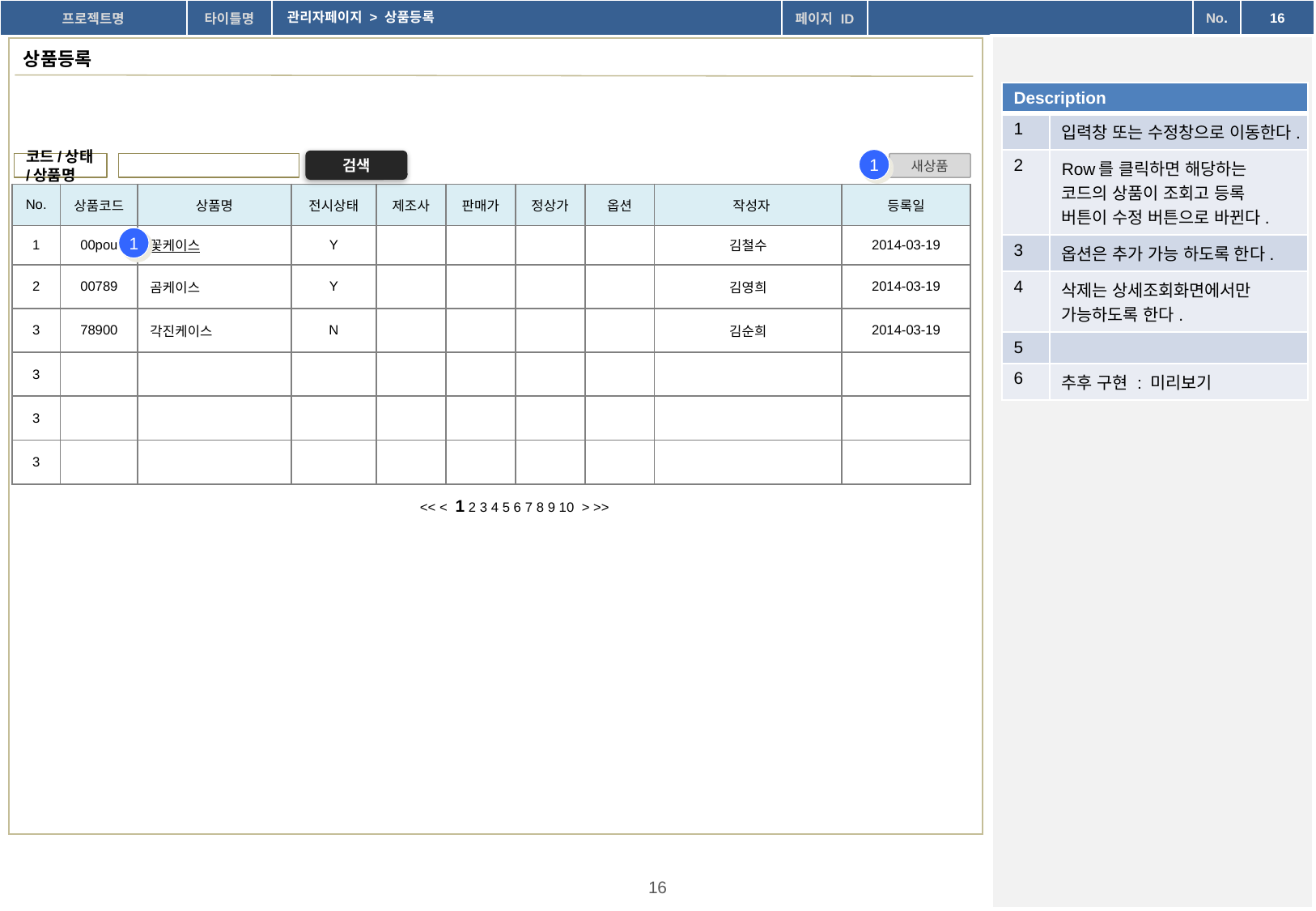

관리자페이지 > 상품등록

상품등록
| Description |  |
| --- | --- |
| 1 | 입력창 또는 수정창으로 이동한다. |
| 2 | Row를 클릭하면 해당하는 코드의 상품이 조회고 등록 버튼이 수정 버튼으로 바뀐다. |
| 3 | 옵션은 추가 가능 하도록 한다. |
| 4 | 삭제는 상세조회화면에서만 가능하도록 한다. |
| 5 |  |
| 6 | 추후 구현 : 미리보기 |
1
검색
코드/상태/상품명

새상품
| No. | 상품코드 | 상품명 | 전시상태 | 제조사 | 판매가 | 정상가 | 옵션 | 작성자 | 등록일 |
| --- | --- | --- | --- | --- | --- | --- | --- | --- | --- |
| 1 | 00pou | 꽃케이스 | Y |  |  |  |  | 김철수 | 2014-03-19 |
| 2 | 00789 | 곰케이스 | Y |  |  |  |  | 김영희 | 2014-03-19 |
| 3 | 78900 | 각진케이스 | N |  |  |  |  | 김순희 | 2014-03-19 |
| 3 |  |  |  |  |  |  |  |  |  |
| 3 |  |  |  |  |  |  |  |  |  |
| 3 |  |  |  |  |  |  |  |  |  |
1
<< <  1 2 3 4 5 6 7 8 9 10  > >>